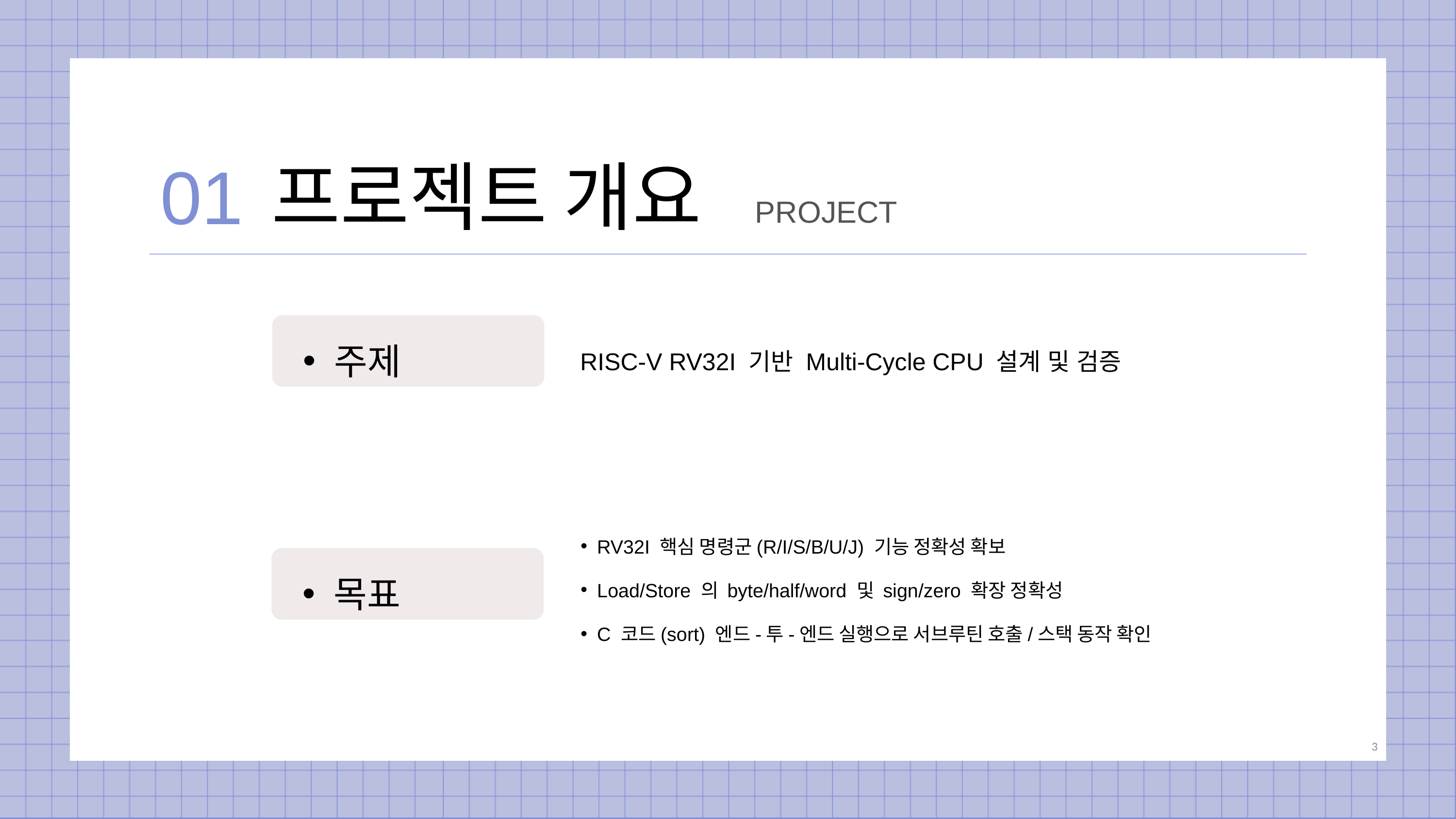

01
프로젝트 개요
PROJECT

주제

RISC-V RV32I 기반 Multi-Cycle CPU 설계 및 검증
RV32I 핵심 명령군(R/I/S/B/U/J) 기능 정확성 확보
Load/Store 의 byte/half/word 및 sign/zero 확장 정확성
C 코드(sort) 엔드-투-엔드 실행으로 서브루틴 호출/스택 동작 확인

목표

3